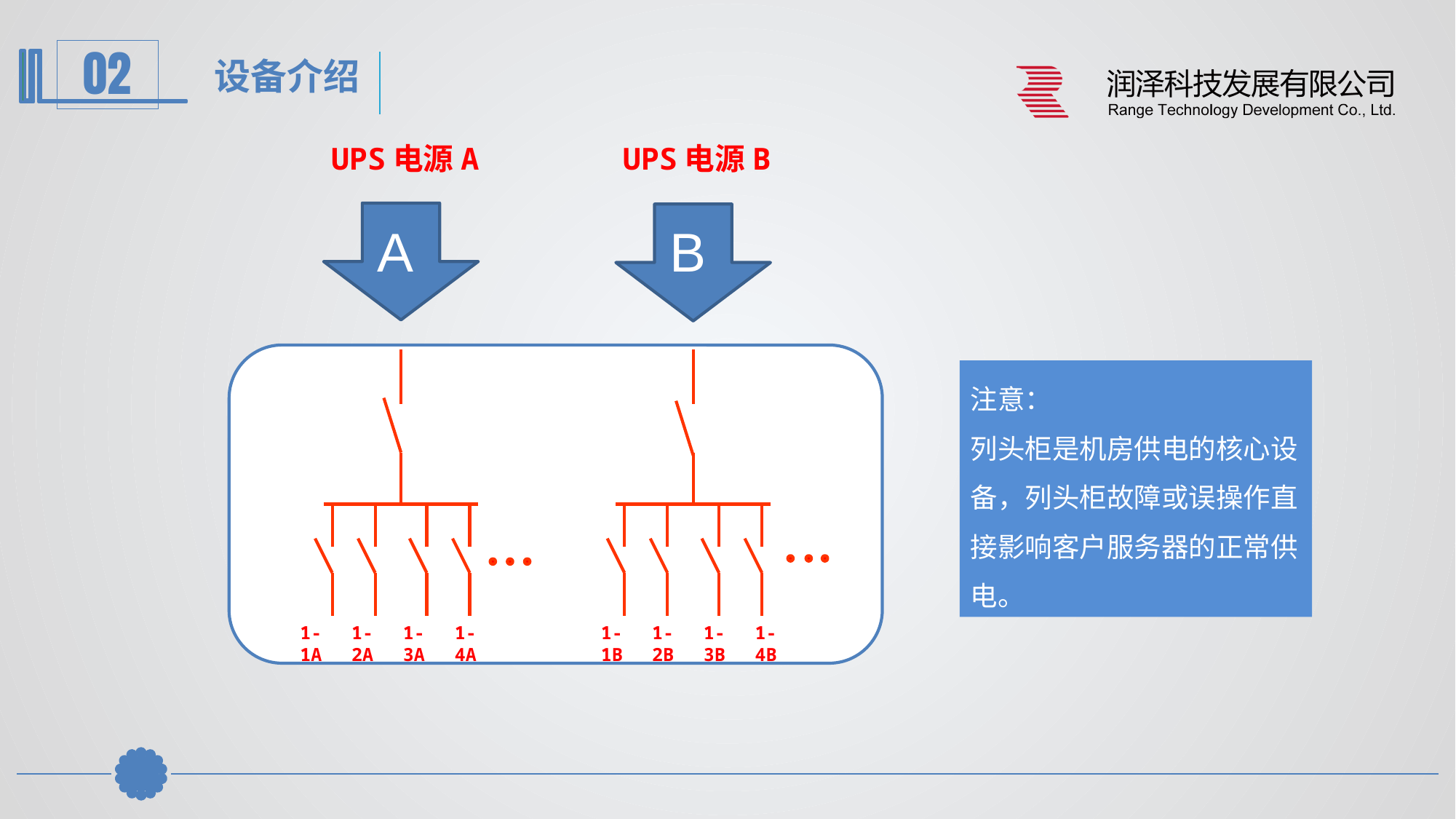

设备介绍
UPS电源A
UPS电源B

A
B

注意：
列头柜是机房供电的核心设备，列头柜故障或误操作直接影响客户服务器的正常供电。

1-1A
1-2A
1-3A
1-4A
1-1B
1-2B
1-3B
1-4B
6